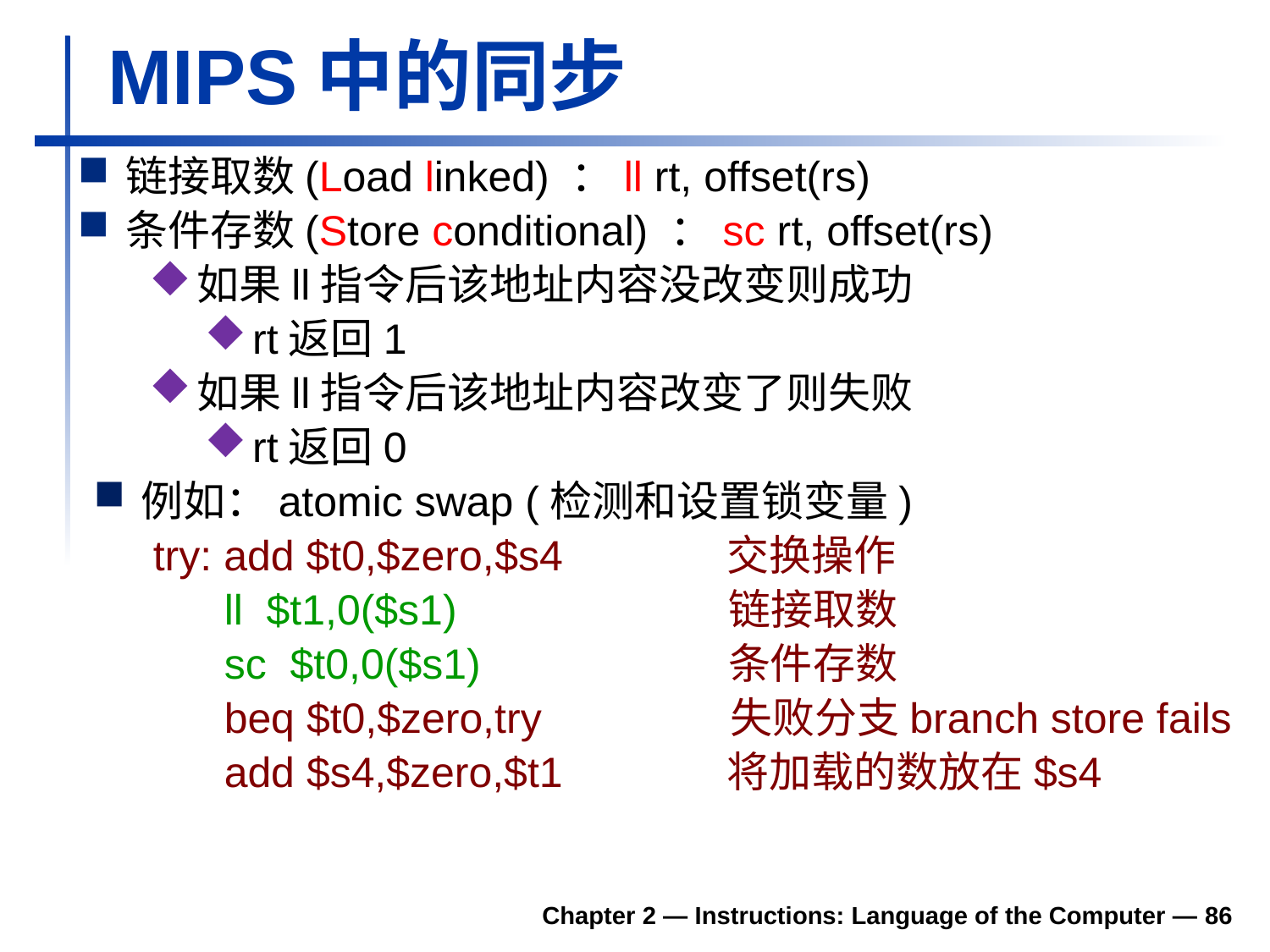

# MIPS中的同步
链接取数(Load linked) ：ll rt, offset(rs)
条件存数(Store conditional) ：sc rt, offset(rs)
如果ll指令后该地址内容没改变则成功
rt返回1
如果ll指令后该地址内容改变了则失败
rt返回0
例如：atomic swap (检测和设置锁变量)
 try: add $t0,$zero,$s4             交换操作
       ll  $t1,0($s1)                      链接取数
       sc  $t0,0($s1)                    条件存数
       beq $t0,$zero,try               失败分支branch store fails
       add $s4,$zero,$t1             将加载的数放在$s4
Chapter 2 — Instructions: Language of the Computer — 86